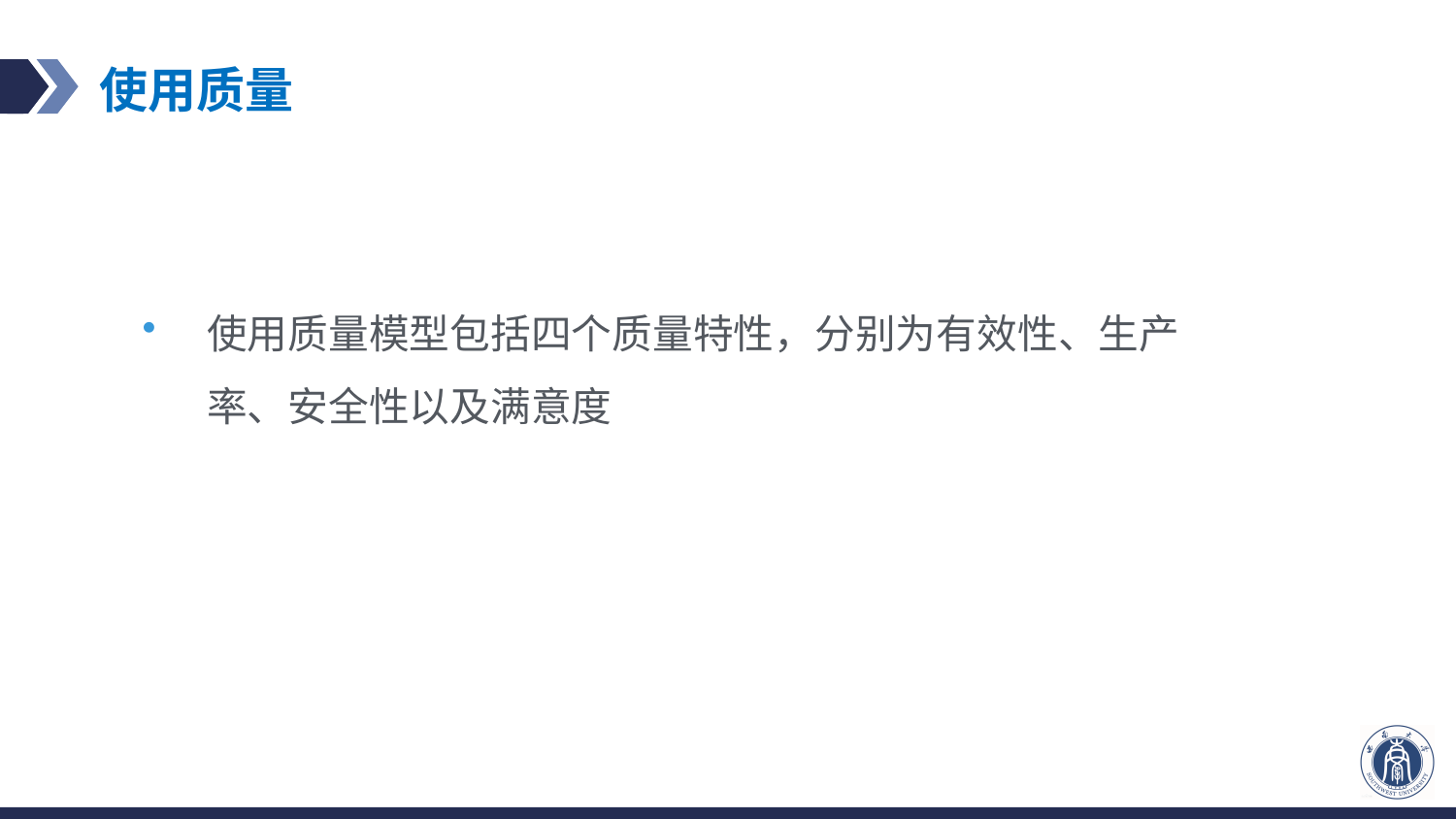

# 使用质量
使用质量模型包括四个质量特性，分别为有效性、生产率、安全性以及满意度